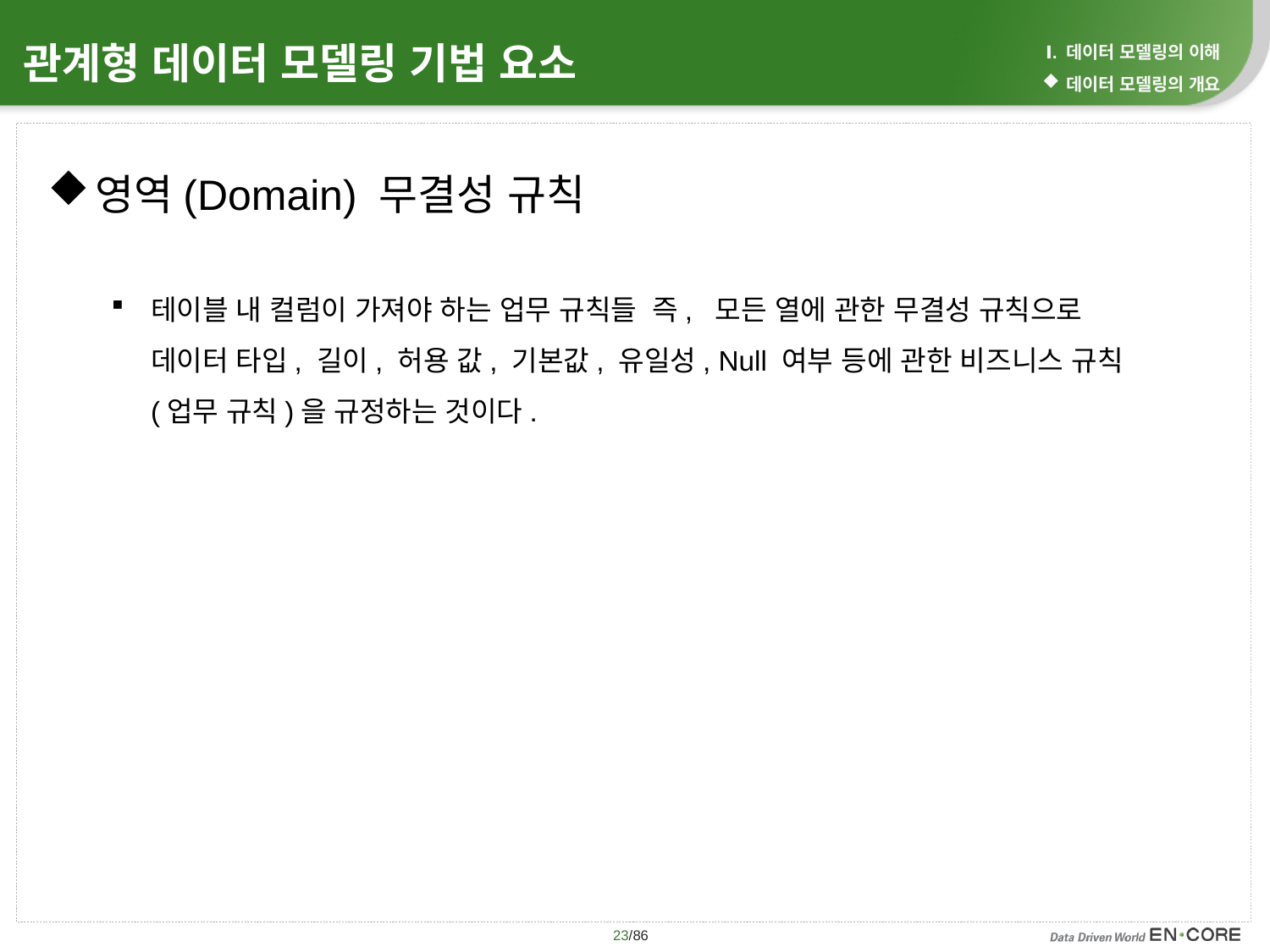

Ⅰ. 데이터 모델링의 이해
데이터 모델링의 개요
관계형 데이터 모델링 기법 요소
영역(Domain) 무결성 규칙
테이블 내 컬럼이 가져야 하는 업무 규칙들  즉,  모든 열에 관한 무결성 규칙으로 데이터 타입, 길이, 허용 값, 기본값, 유일성, Null 여부 등에 관한 비즈니스 규칙(업무 규칙)을 규정하는 것이다.